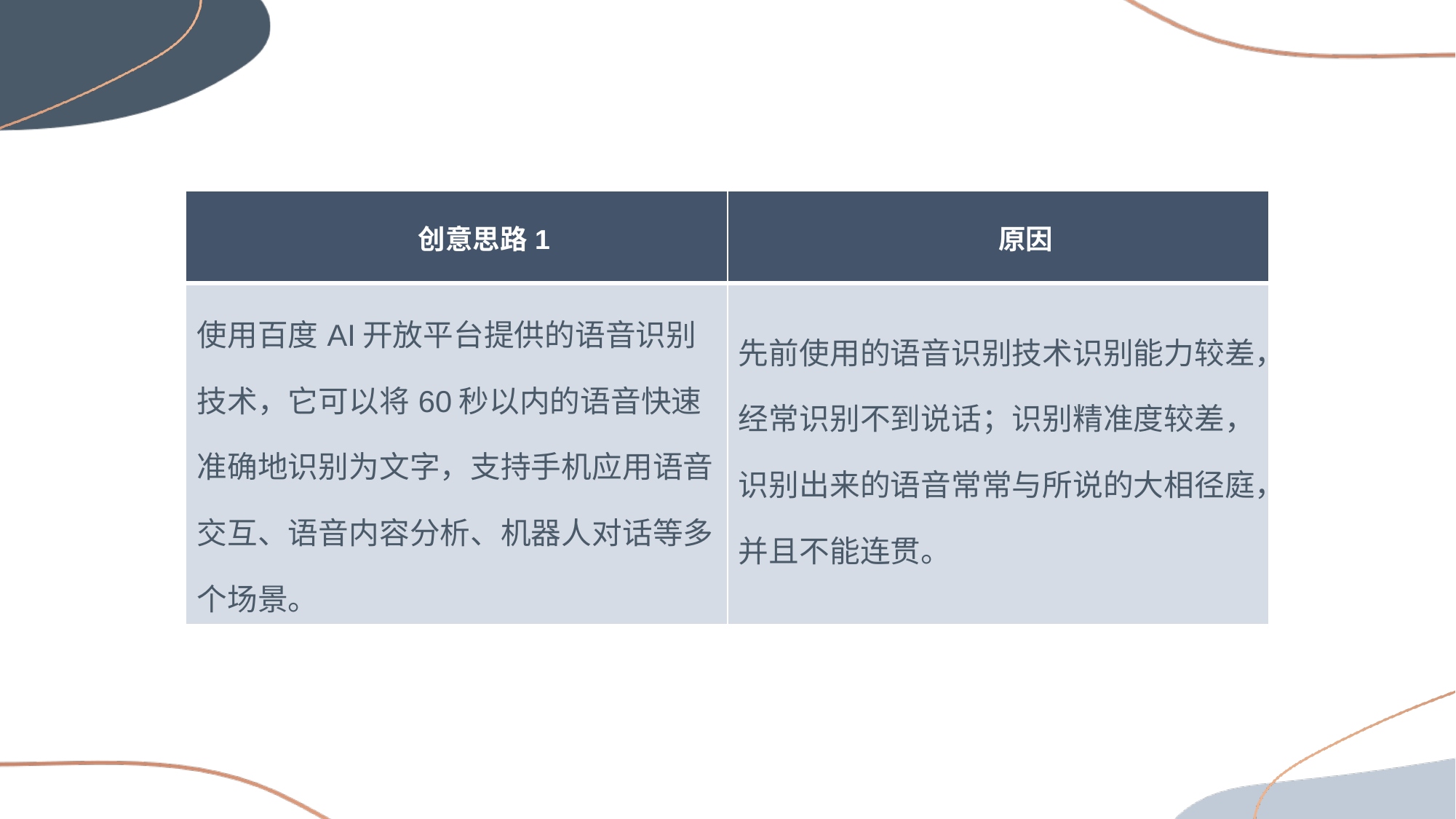

| 创意思路1 | 原因 |
| --- | --- |
| 使用百度AI开放平台提供的语音识别技术，它可以将60秒以内的语音快速准确地识别为文字，支持手机应用语音交互、语音内容分析、机器人对话等多个场景。 | 先前使用的语音识别技术识别能力较差，经常识别不到说话；识别精准度较差，识别出来的语音常常与所说的大相径庭，并且不能连贯。 |

### Chart

| Category |
|---|